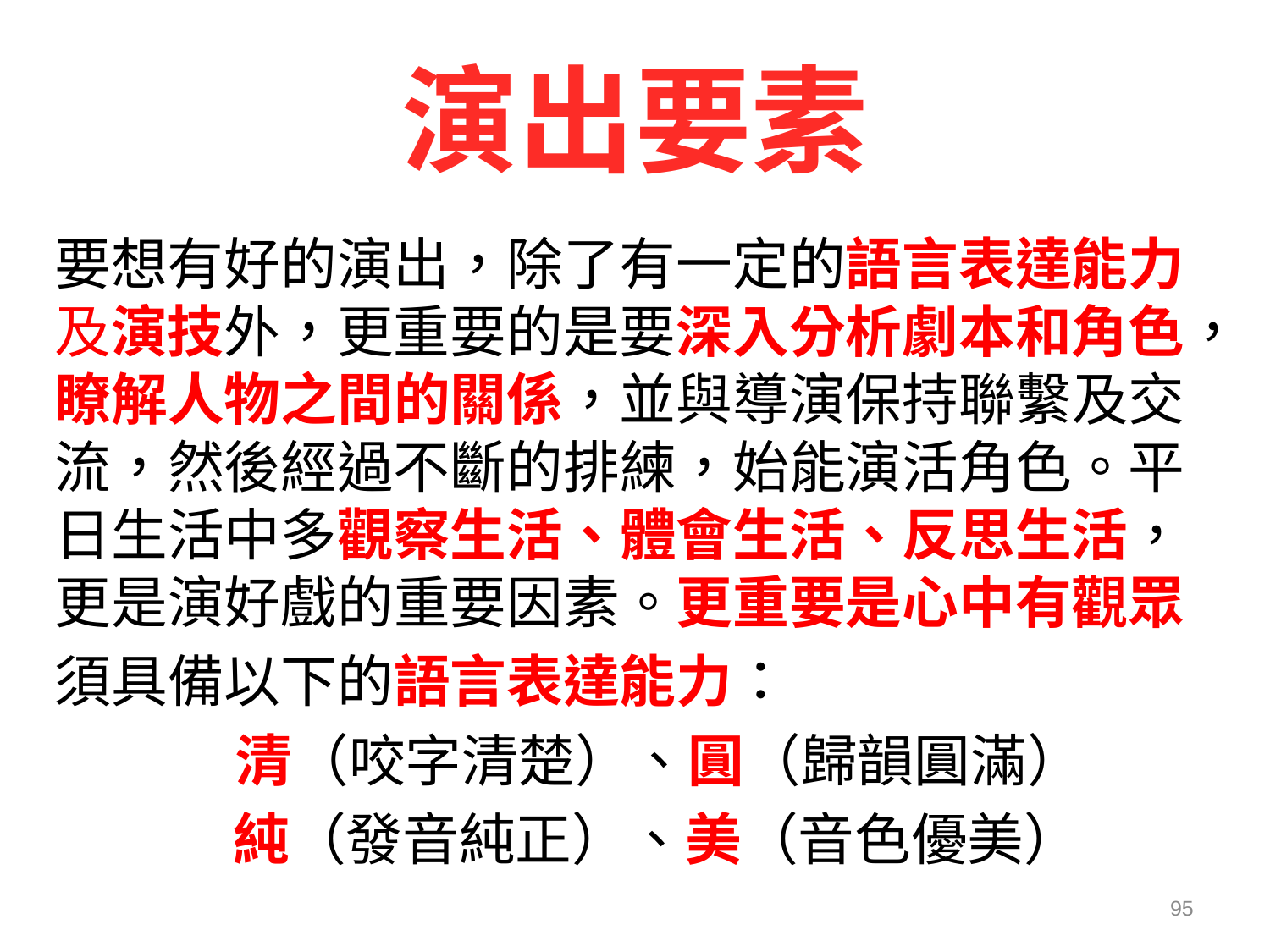

# 演出要素
要想有好的演出，除了有一定的語言表達能力及演技外，更重要的是要深入分析劇本和角色，瞭解人物之間的關係，並與導演保持聯繫及交流，然後經過不斷的排練，始能演活角色。平日生活中多觀察生活、體會生活、反思生活，更是演好戲的重要因素。更重要是心中有觀眾
須具備以下的語言表達能力：
             清（咬字清楚）、圓（歸韻圓滿）
             純（發音純正）、美（音色優美）
95